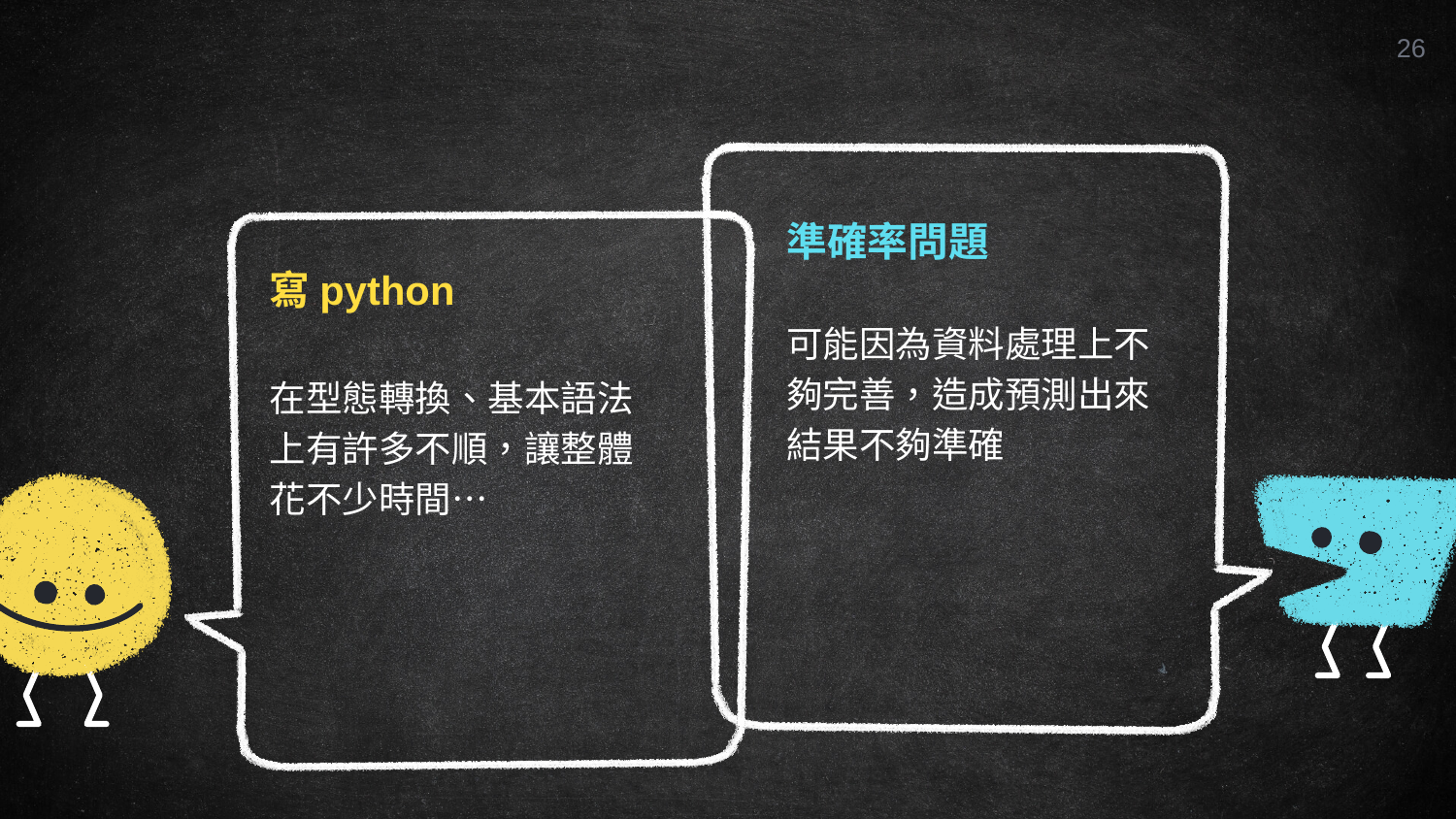

26
準確率問題

可能因為資料處理上不夠完善，造成預測出來結果不夠準確
寫python

在型態轉換、基本語法上有許多不順，讓整體花不少時間…